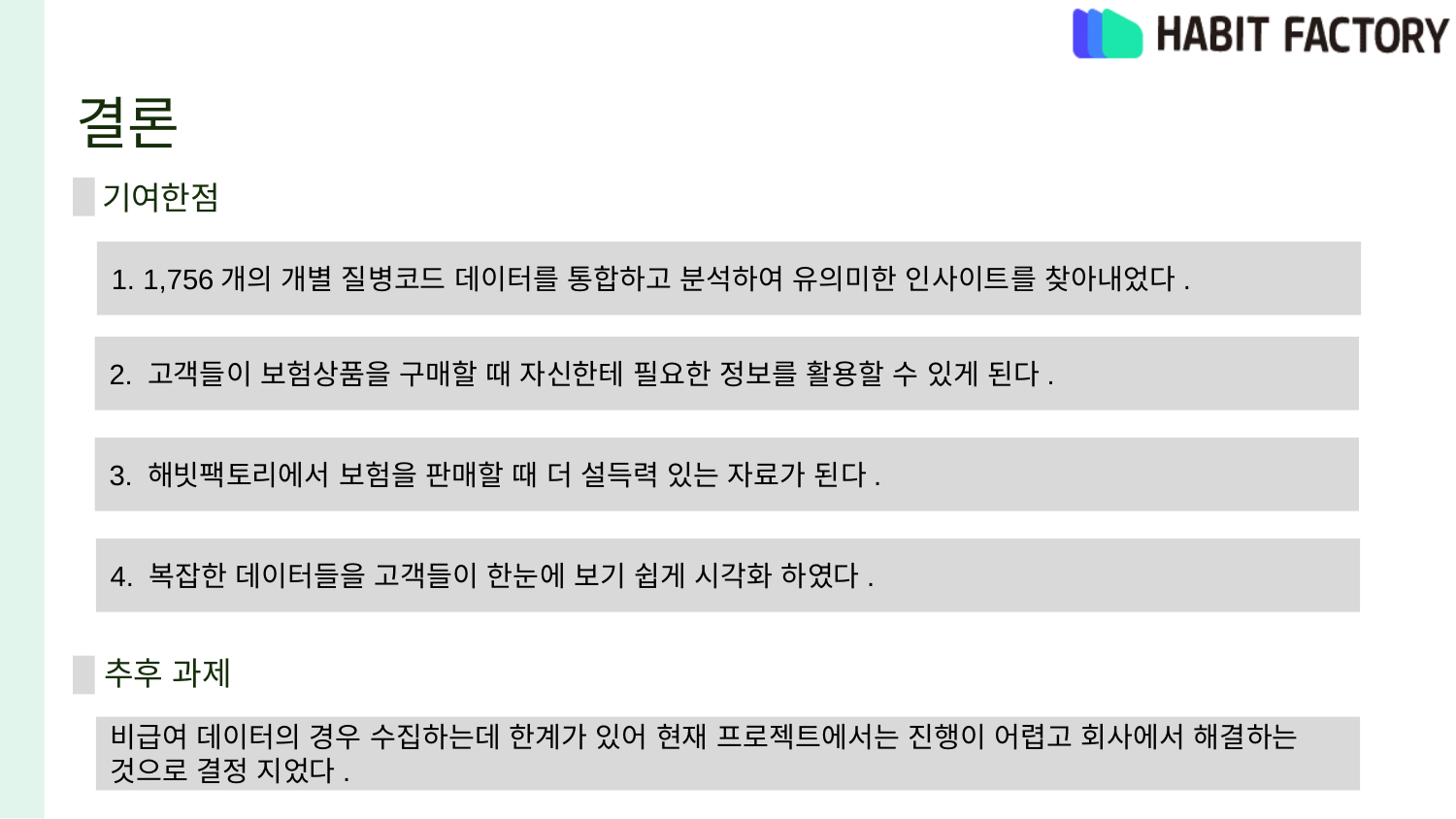

# 결론
기여한점

1. 1,756개의 개별 질병코드 데이터를 통합하고 분석하여 유의미한 인사이트를 찾아내었다.
2. 고객들이 보험상품을 구매할 때 자신한테 필요한 정보를 활용할 수 있게 된다.
3. 해빗팩토리에서 보험을 판매할 때 더 설득력 있는 자료가 된다.
4. 복잡한 데이터들을 고객들이 한눈에 보기 쉽게 시각화 하였다.

추후 과제

비급여 데이터의 경우 수집하는데 한계가 있어 현재 프로젝트에서는 진행이 어렵고 회사에서 해결하는 것으로 결정 지었다.